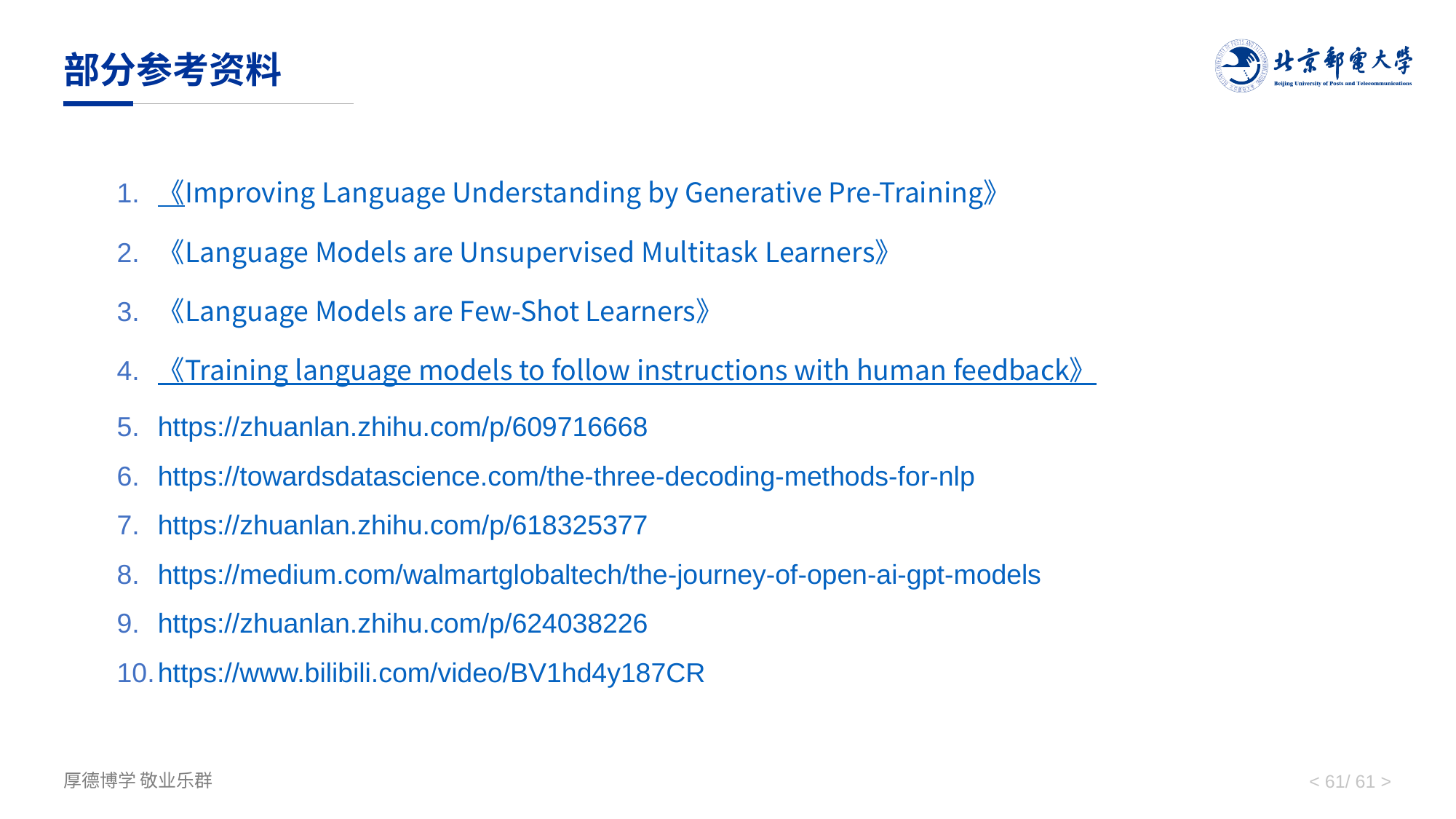

# 部分参考资料
《Improving Language Understanding by Generative Pre-Training》
《Language Models are Unsupervised Multitask Learners》
《Language Models are Few-Shot Learners》
《Training language models to follow instructions with human feedback》
https://zhuanlan.zhihu.com/p/609716668
https://towardsdatascience.com/the-three-decoding-methods-for-nlp
https://zhuanlan.zhihu.com/p/618325377
https://medium.com/walmartglobaltech/the-journey-of-open-ai-gpt-models
https://zhuanlan.zhihu.com/p/624038226
https://www.bilibili.com/video/BV1hd4y187CR
< 61/ 61 >